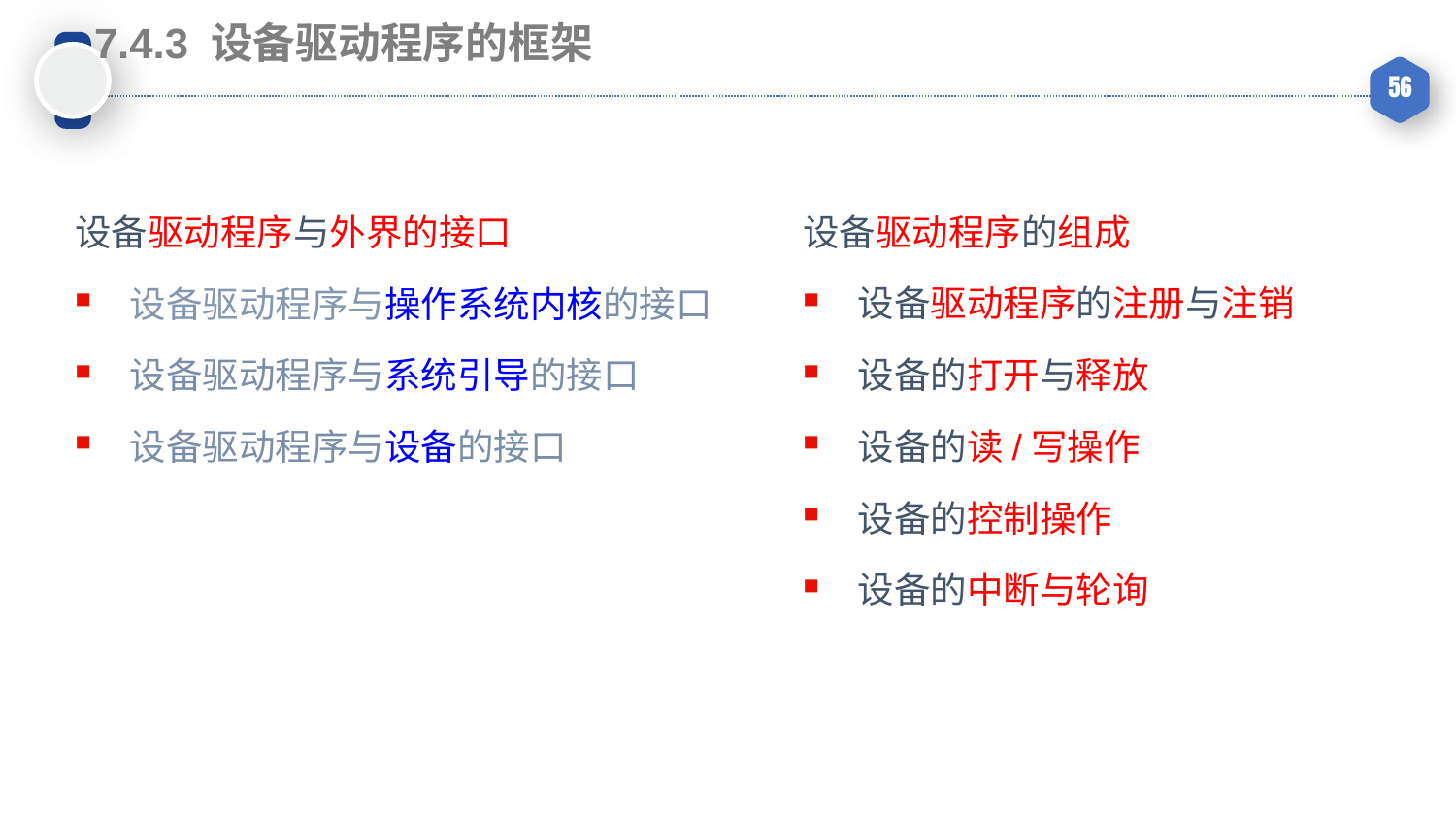

7.4.3 设备驱动程序的框架
设备驱动程序的组成
设备驱动程序的注册与注销
设备的打开与释放
设备的读/写操作
设备的控制操作
设备的中断与轮询
设备驱动程序与外界的接口
设备驱动程序与操作系统内核的接口
设备驱动程序与系统引导的接口
设备驱动程序与设备的接口